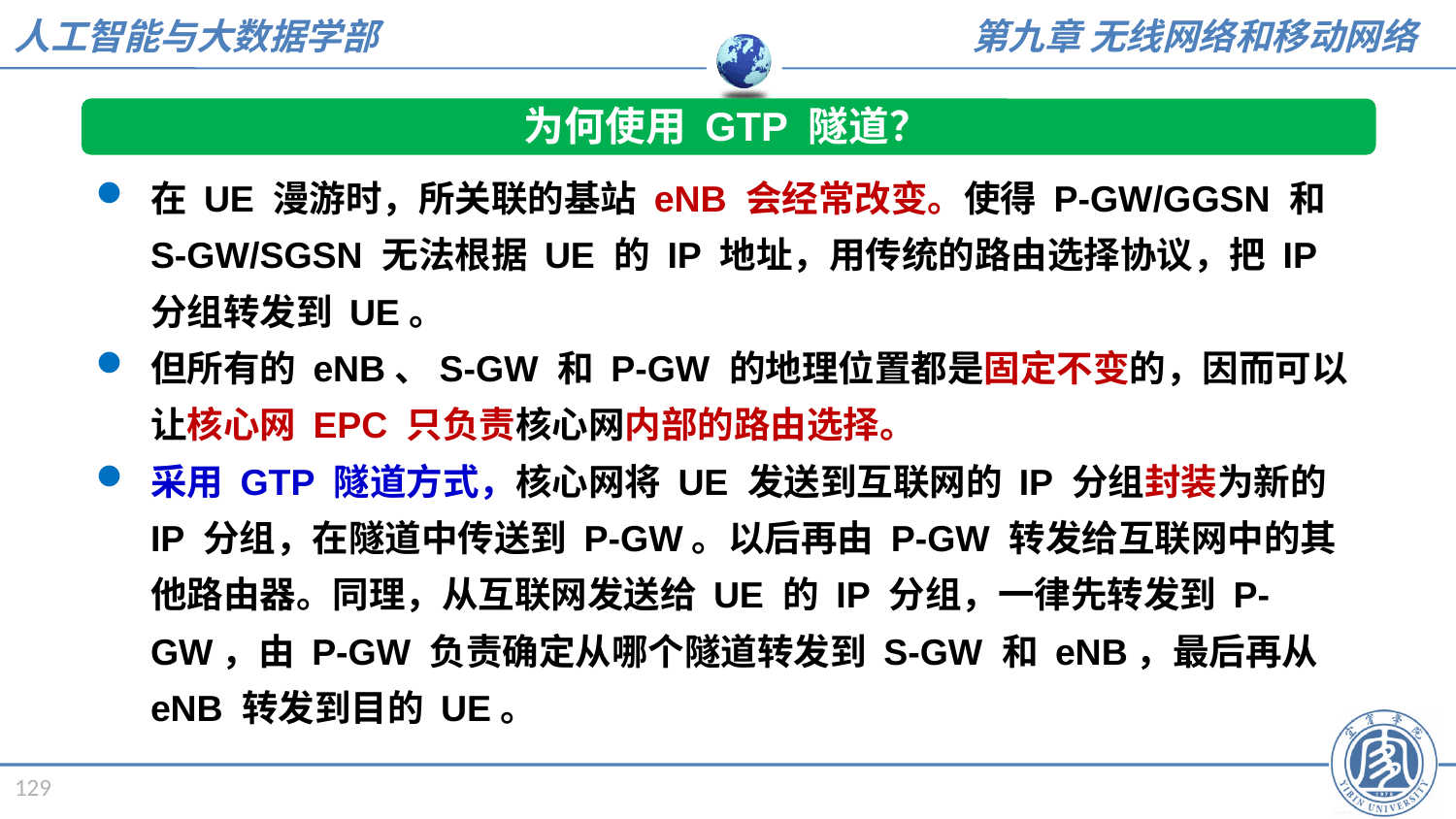

为何使用 GTP 隧道？

在 UE 漫游时，所关联的基站 eNB 会经常改变。使得 P-GW/GGSN 和 S-GW/SGSN 无法根据 UE 的 IP 地址，用传统的路由选择协议，把 IP 分组转发到 UE。
但所有的 eNB、S-GW 和 P-GW 的地理位置都是固定不变的，因而可以让核心网 EPC 只负责核心网内部的路由选择。
采用 GTP 隧道方式，核心网将 UE 发送到互联网的 IP 分组封装为新的 IP 分组，在隧道中传送到 P-GW。以后再由 P-GW 转发给互联网中的其他路由器。同理，从互联网发送给 UE 的 IP 分组，一律先转发到 P-GW，由 P-GW 负责确定从哪个隧道转发到 S-GW 和 eNB，最后再从 eNB 转发到目的 UE。
129